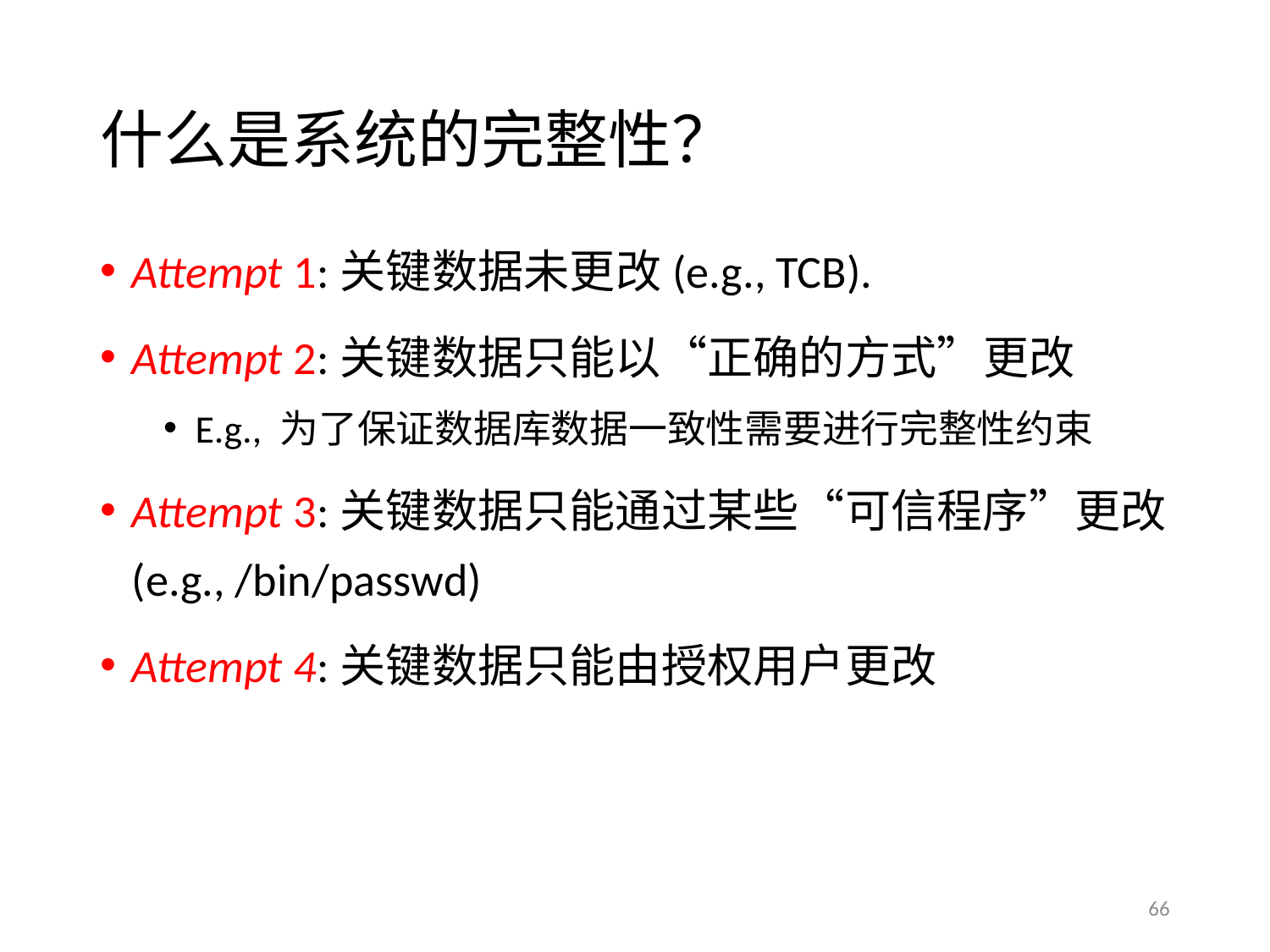

# 什么是系统的完整性？
Attempt 1:关键数据未更改(e.g., TCB).
Attempt 2:关键数据只能以“正确的方式”更改
E.g., 为了保证数据库数据一致性需要进行完整性约束
Attempt 3:关键数据只能通过某些“可信程序”更改(e.g., /bin/passwd)
Attempt 4:关键数据只能由授权用户更改
66